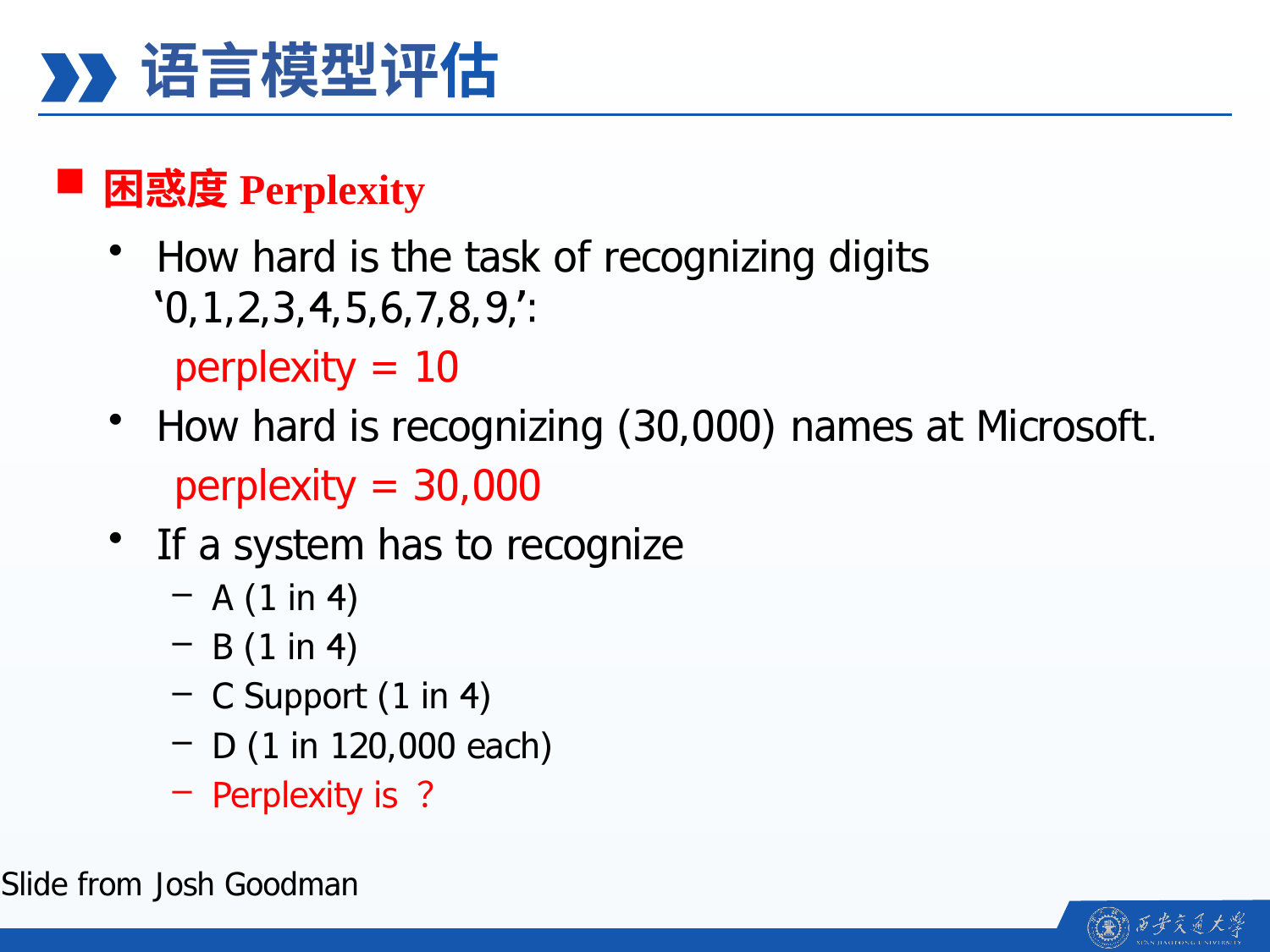

语言模型评估
困惑度Perplexity

How hard is the task of recognizing digits ‘0,1,2,3,4,5,6,7,8,9,’:
     perplexity = 10
How hard is recognizing (30,000) names at Microsoft.
     perplexity = 30,000
If a system has to recognize
A (1 in 4)
B (1 in 4)
C Support (1 in 4)
D (1 in 120,000 each)
Perplexity is ？

Slide from Josh Goodman